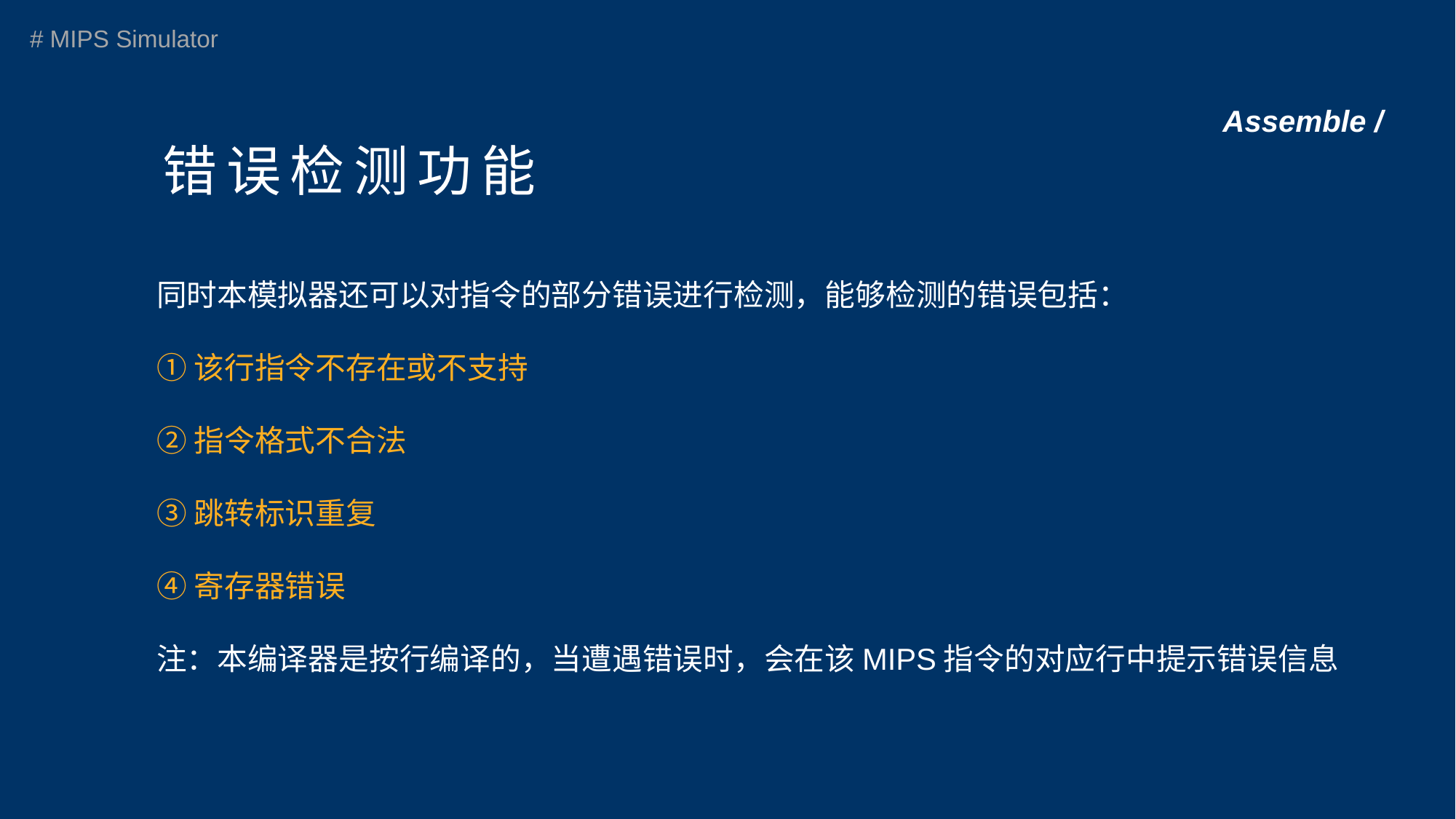

# Assemble /
错误检测功能
同时本模拟器还可以对指令的部分错误进行检测，能够检测的错误包括：
①该行指令不存在或不支持
②指令格式不合法
③跳转标识重复
④寄存器错误
注：本编译器是按行编译的，当遭遇错误时，会在该MIPS指令的对应行中提示错误信息